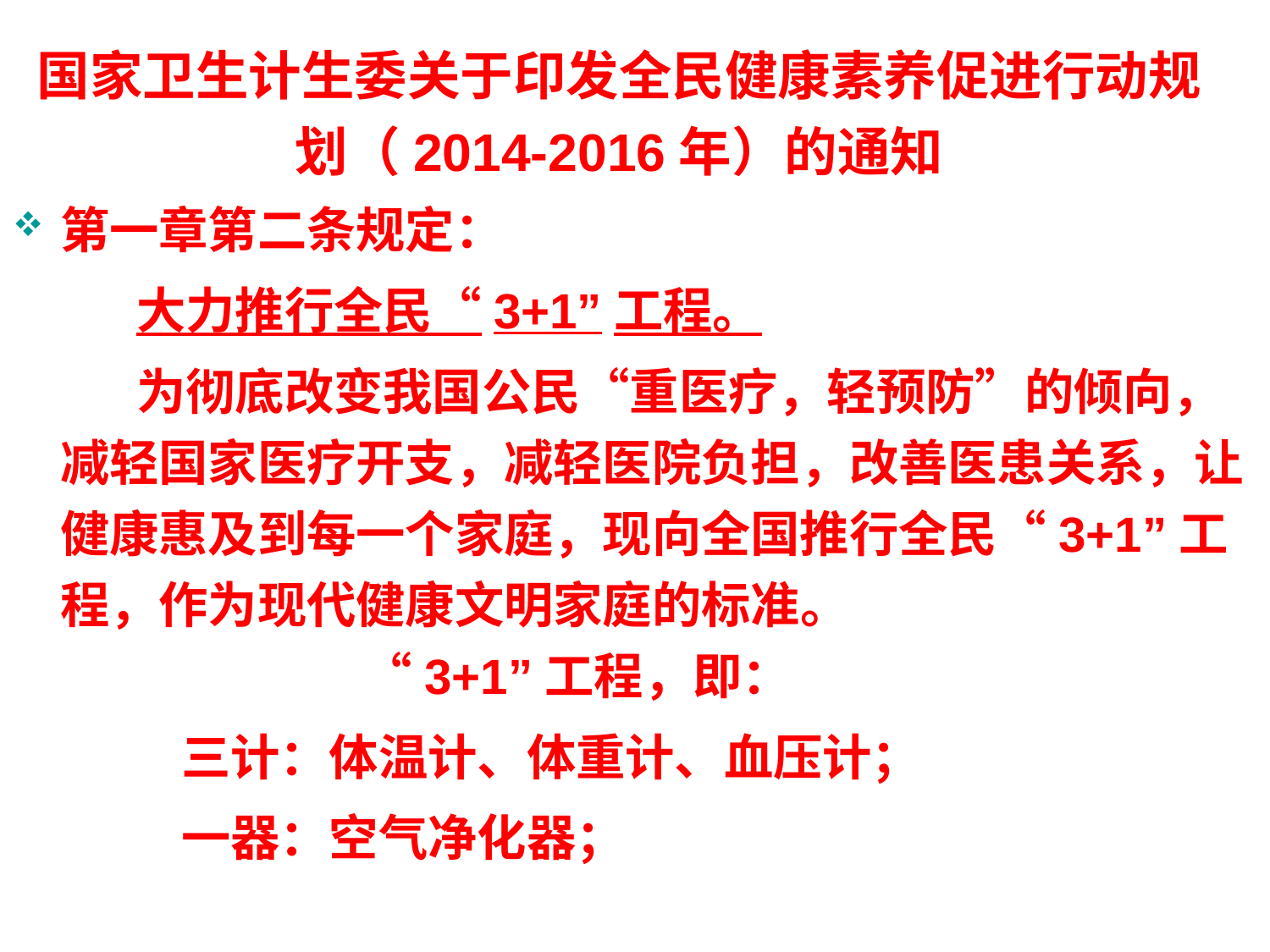

国家卫生计生委关于印发全民健康素养促进行动规划（2014-2016年）的通知
第一章第二条规定：
          大力推行全民“3+1”工程。
          为彻底改变我国公民“重医疗，轻预防”的倾向，减轻国家医疗开支，减轻医院负担，改善医患关系，让健康惠及到每一个家庭，现向全国推行全民“3+1”工程，作为现代健康文明家庭的标准。                                                                “3+1”工程，即：
              三计：体温计、体重计、血压计；
              一器：空气净化器；